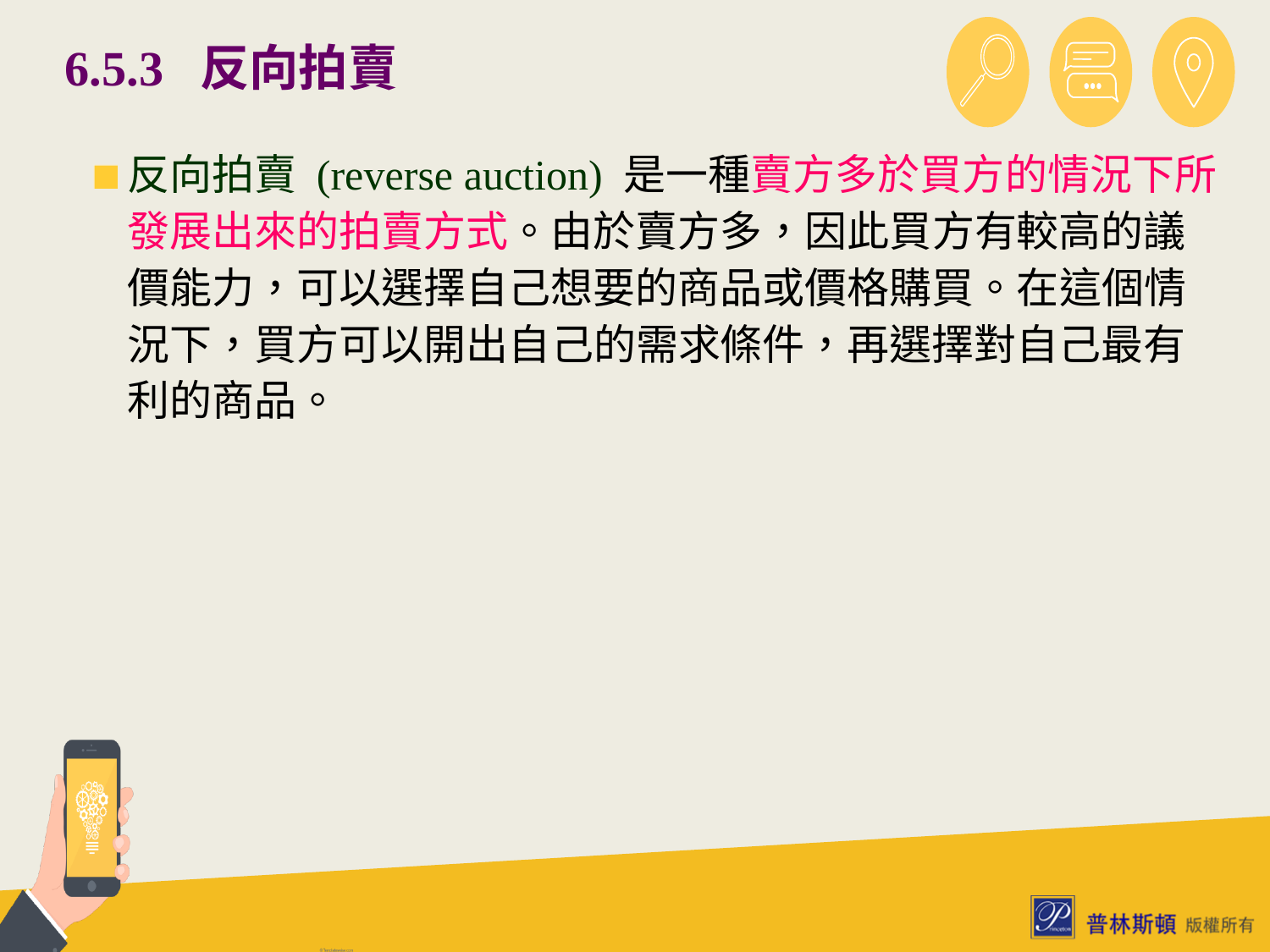

# 6.5.3  反向拍賣
反向拍賣 (reverse auction) 是一種賣方多於買方的情況下所發展出來的拍賣方式。由於賣方多，因此買方有較高的議價能力，可以選擇自己想要的商品或價格購買。在這個情況下，買方可以開出自己的需求條件，再選擇對自己最有利的商品。